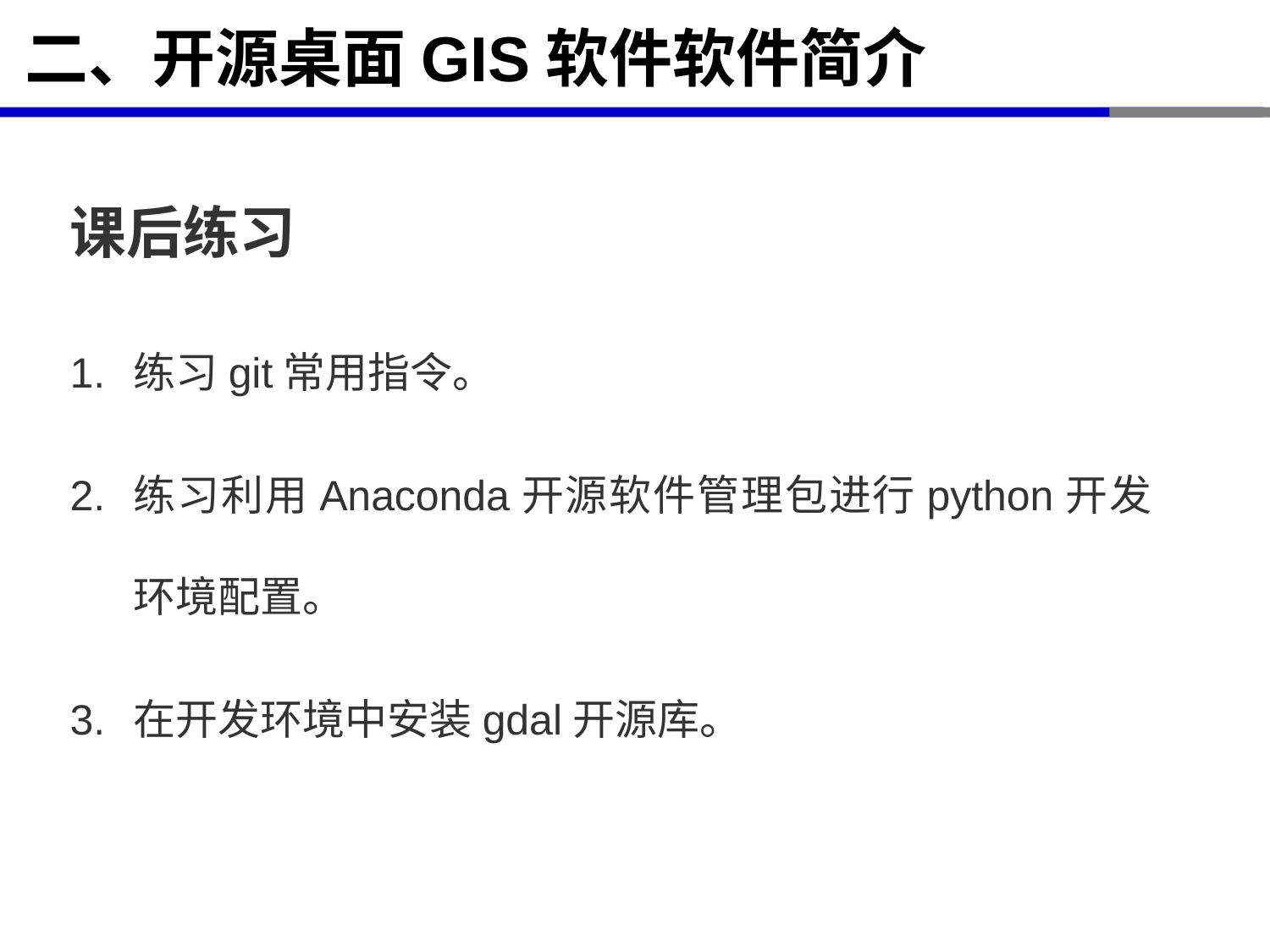

# 二、开源桌面GIS软件软件简介
课后练习
练习git常用指令。
练习利用Anaconda开源软件管理包进行python开发环境配置。
在开发环境中安装gdal开源库。